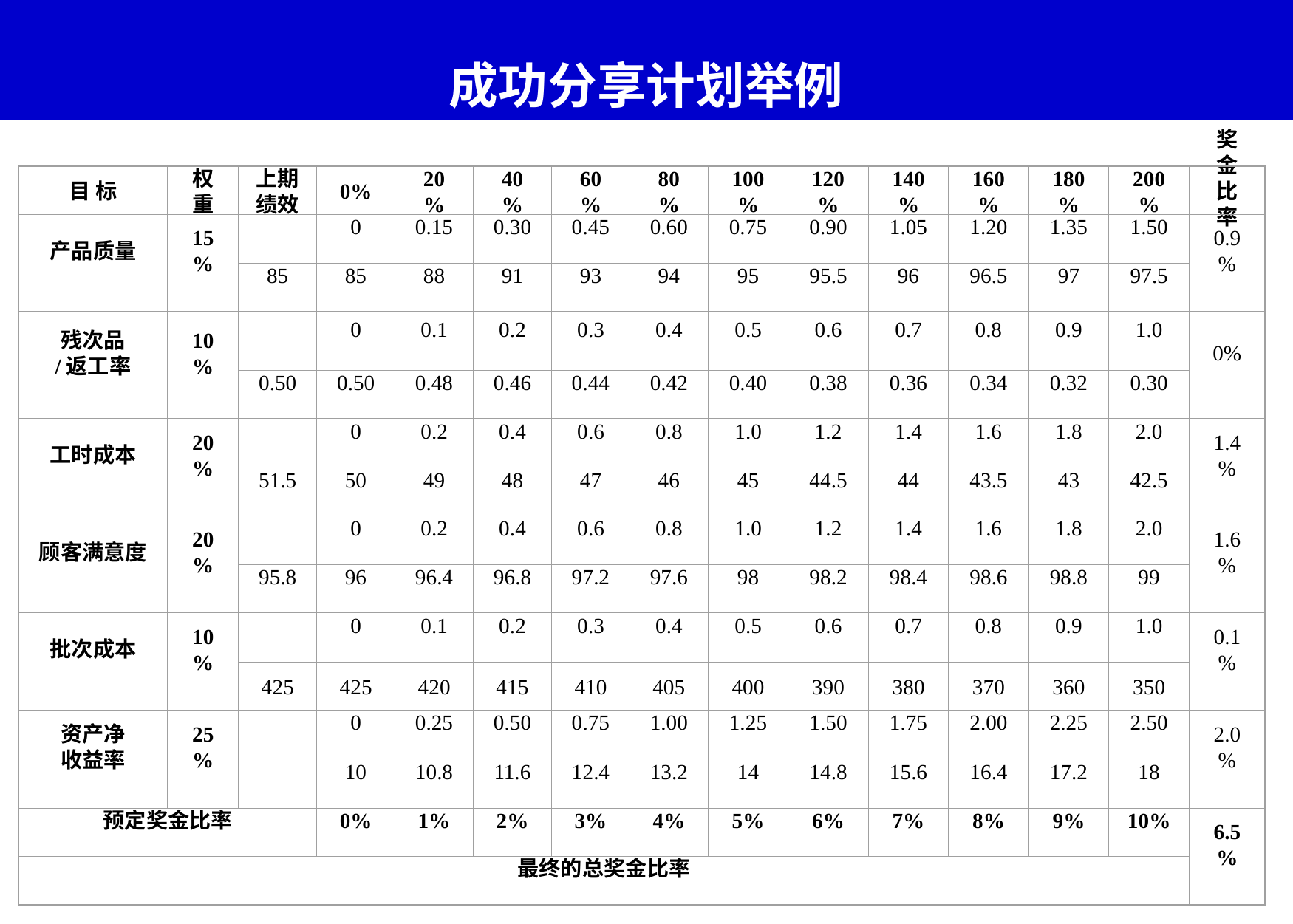

# 成功分享计划举例

目 标

权重

上期绩效

0%

20%

40%

60%

80%

100%

120%

140%

160%

180%

200%

奖金比率

产品质量

15%

0

0.15

0.30

0.45

0.60

0.75

0.90

1.05

1.20

1.35

1.50

0.9%

85

85

88

91

93

94

95

95.5

96

96.5

97

97.5

残次品
/返工率

10%

0

0.1

0.2

0.3

0.4

0.5

0.6

0.7

0.8

0.9

1.0

0%

0.50

0.50

0.48

0.46

0.44

0.42

0.40

0.38

0.36

0.34

0.32

0.30

工时成本

20%

0

0.2

0.4

0.6

0.8

1.0

1.2

1.4

1.6

1.8

2.0

1.4%

51.5

50

49

48

47

46

45

44.5

44

43.5

43

42.5

顾客满意度

20%

0

0.2

0.4

0.6

0.8

1.0

1.2

1.4

1.6

1.8

2.0

1.6%

95.8

96

96.4

96.8

97.2

97.6

98

98.2

98.4

98.6

98.8

99

批次成本

10%

0

0.1

0.2

0.3

0.4

0.5

0.6

0.7

0.8

0.9

1.0

0.1%

425

425

420

415

410

405

400

390

380

370

360

350

资产净
收益率

25%

0

0.25

0.50

0.75

1.00

1.25

1.50

1.75

2.00

2.25

2.50

2.0%

10

10.8

11.6

12.4

13.2

14

14.8

15.6

16.4

17.2

18

预定奖金比率

0%

1%

2%

3%

4%

5%

6%

7%

8%

9%

10%

6.5%

最终的总奖金比率